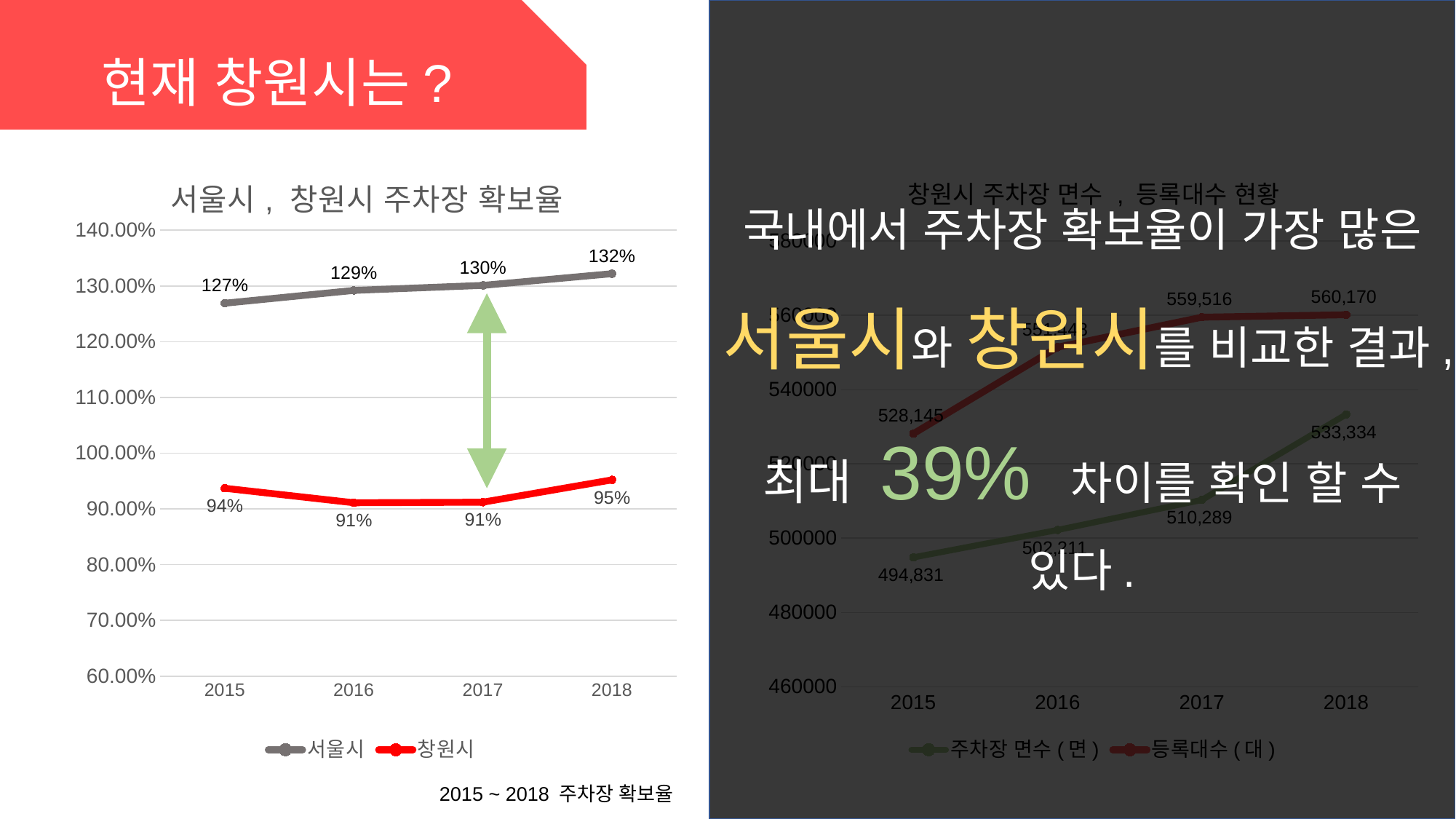

국내에서 주차장 확보율이 가장 많은
서울시와 창원시를 비교한 결과,
최대 39% 차이를 확인 할 수 있다.

현재 창원시는?

### Chart: 서울시, 창원시 주차장 확보율

| Category | 서울시 | 창원시 |
|---|---|---|
| 2015 | 1.269 | 0.937 |
| 2016 | 1.292 | 0.911 |
| 2017 | 1.301 | 0.912 |
| 2018 | 1.322 | 0.952 |

### Chart: 창원시 주차장 면수 , 등록대수 현황

| Category | 주차장 면수(면) | 등록대수(대) |
|---|---|---|
| 2015 | 494831.0 | 528145.0 |
| 2016 | 502211.0 | 551448.0 |
| 2017 | 510289.0 | 559516.0 |
| 2018 | 533334.0 | 560170.0 |
2015 ~ 2018 주차장 확보율